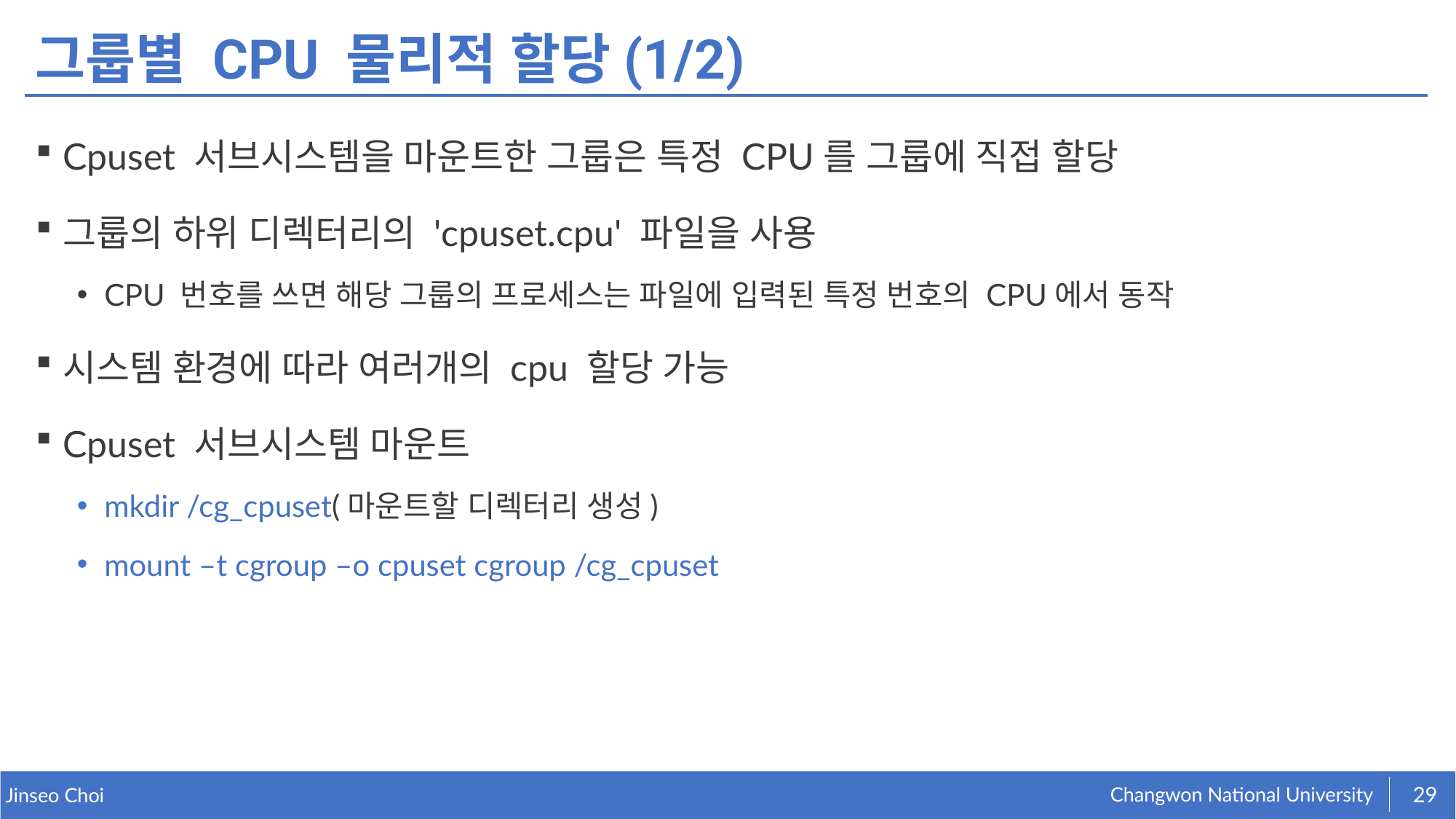

# 그룹별 CPU 물리적 할당(1/2)
Cpuset 서브시스템을 마운트한 그룹은 특정 CPU를 그룹에 직접 할당
그룹의 하위 디렉터리의 'cpuset.cpu' 파일을 사용
CPU 번호를 쓰면 해당 그룹의 프로세스는 파일에 입력된 특정 번호의 CPU에서 동작
시스템 환경에 따라 여러개의 cpu 할당 가능
Cpuset 서브시스템 마운트
mkdir /cg_cpuset(마운트할 디렉터리 생성)
mount –t cgroup –o cpuset cgroup /cg_cpuset

29